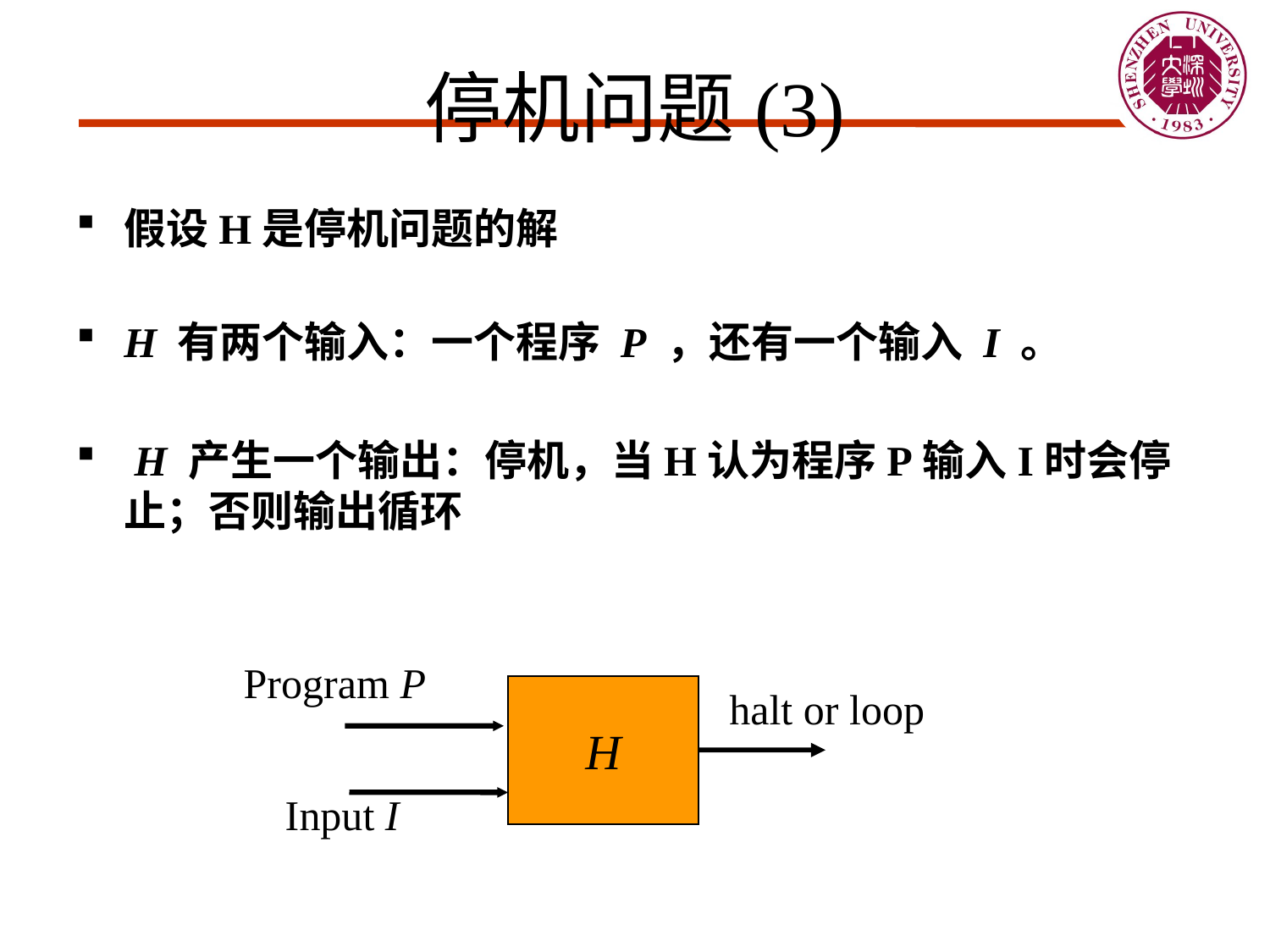

# 停机问题(3)
假设H是停机问题的解

H 有两个输入：一个程序 P ，还有一个输入 I 。

 H 产生一个输出：停机，当H认为程序P输入I时会停止；否则输出循环

Program P
H
halt or loop

Input I